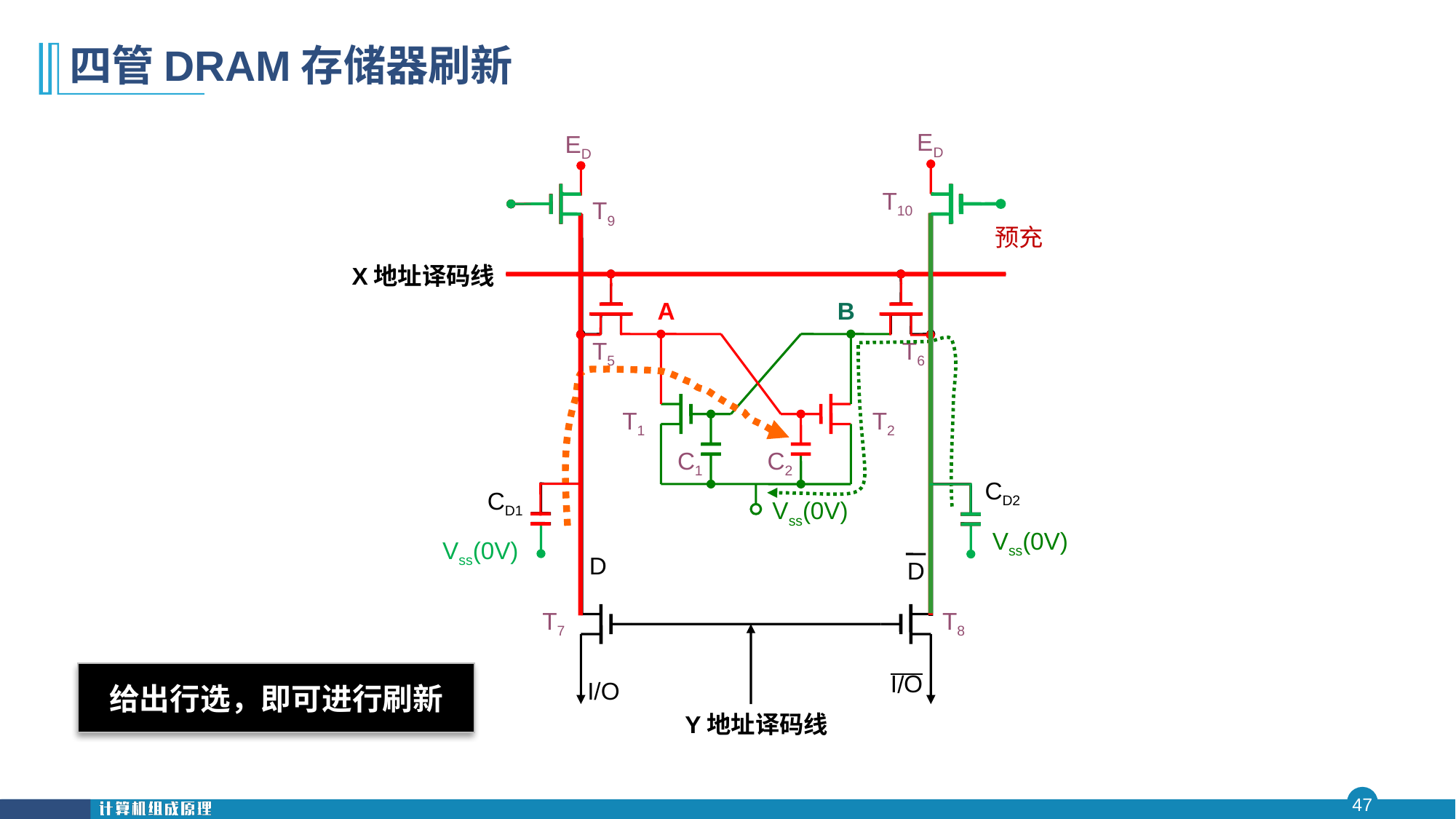

# 四管DRAM存储器刷新
ED
ED

T10
T9

预充
X地址译码线

A
B

T5

T6

T1
T2

C1

C2

CD2

CD1

Vss(0V)

Vss(0V)
Vss(0V)
D
D

T7

T8

O/I

给出行选，即可进行刷新
I/O
Y地址译码线